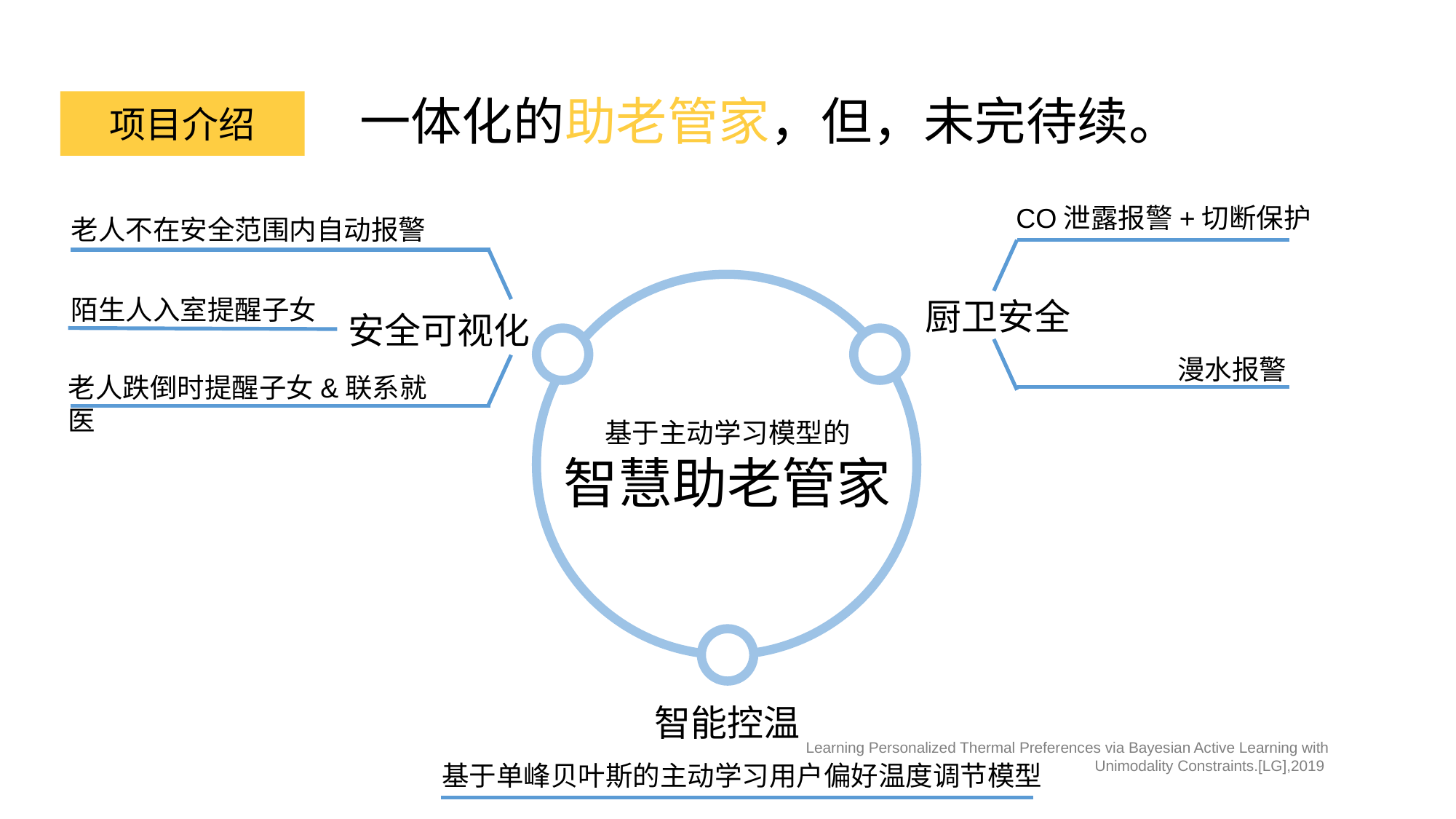

一体化的助老管家，但，未完待续。
项目介绍
CO泄露报警+切断保护
老人不在安全范围内自动报警

陌生人入室提醒子女
厨卫安全
安全可视化

漫水报警
老人跌倒时提醒子女&联系就医
基于主动学习模型的
智慧助老管家

智能控温
Learning Personalized Thermal Preferences via Bayesian Active Learning with Unimodality Constraints.[LG],2019
基于单峰贝叶斯的主动学习用户偏好温度调节模型